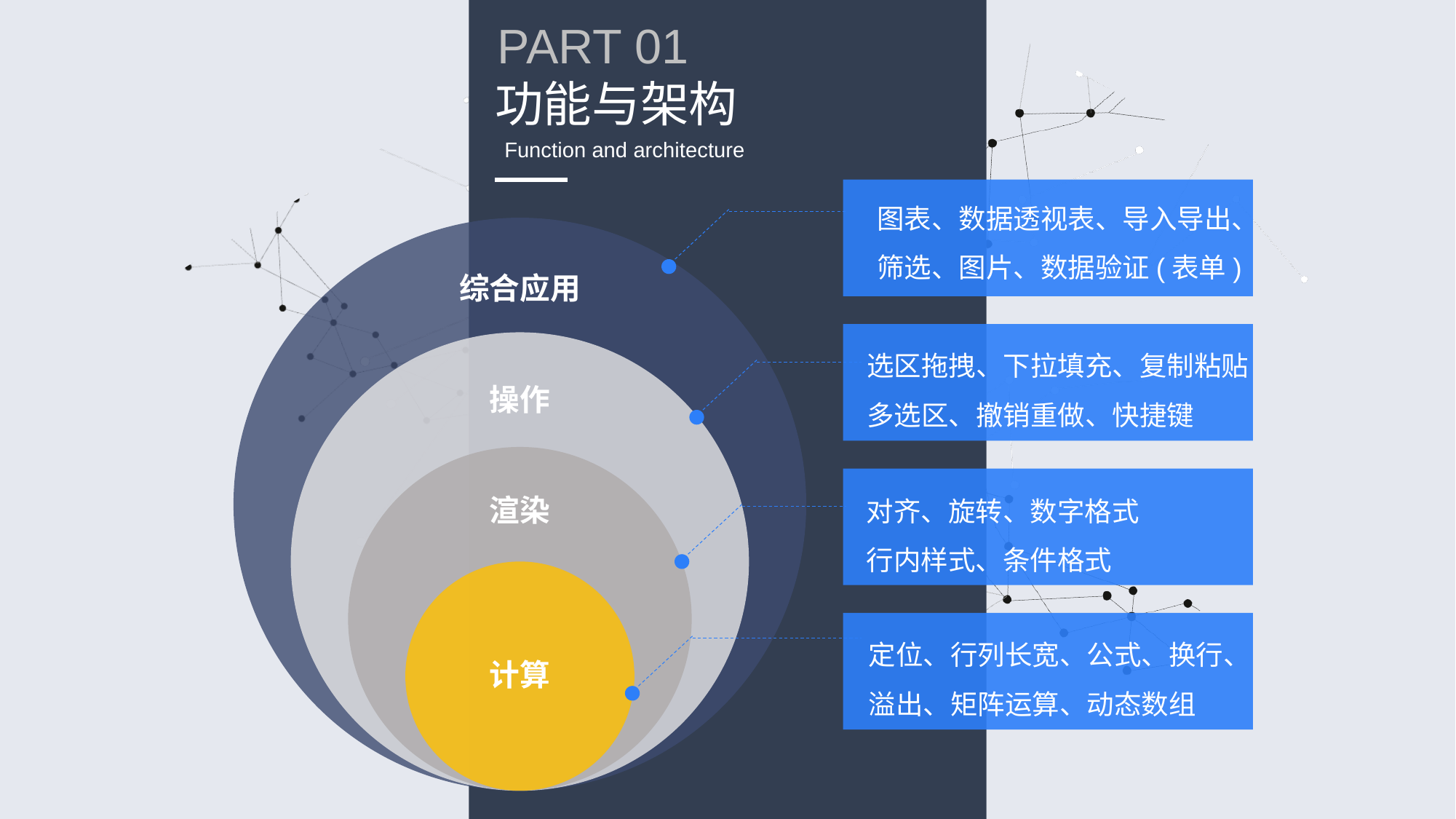

PART 01
功能与架构
Function and architecture

图表、数据透视表、导入导出、
筛选、图片、数据验证(表单)
综合应用
操作
渲染
计算

选区拖拽、下拉填充、复制粘贴
多选区、撤销重做、快捷键

对齐、旋转、数字格式
行内样式、条件格式

定位、行列长宽、公式、换行、
溢出、矩阵运算、动态数组